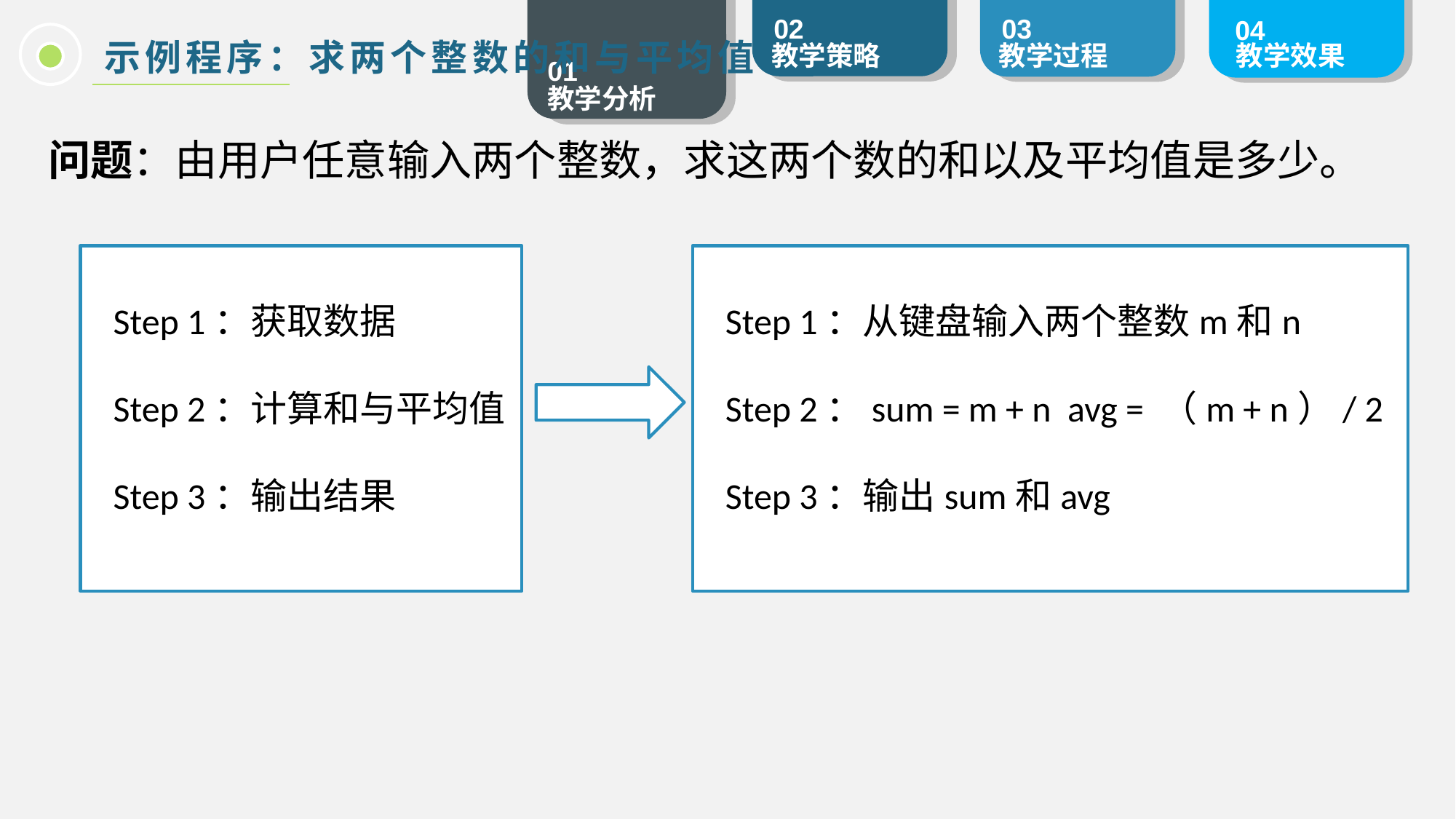

示例程序：求两个整数的和与平均值
问题：由用户任意输入两个整数，求这两个数的和以及平均值是多少。
    Step 1：获取数据
    Step 2：计算和与平均值
    Step 3：输出结果

    Step 1：从键盘输入两个整数m和n
    Step 2：sum = m + n  avg = （m + n）/ 2
    Step 3：输出sum和avg